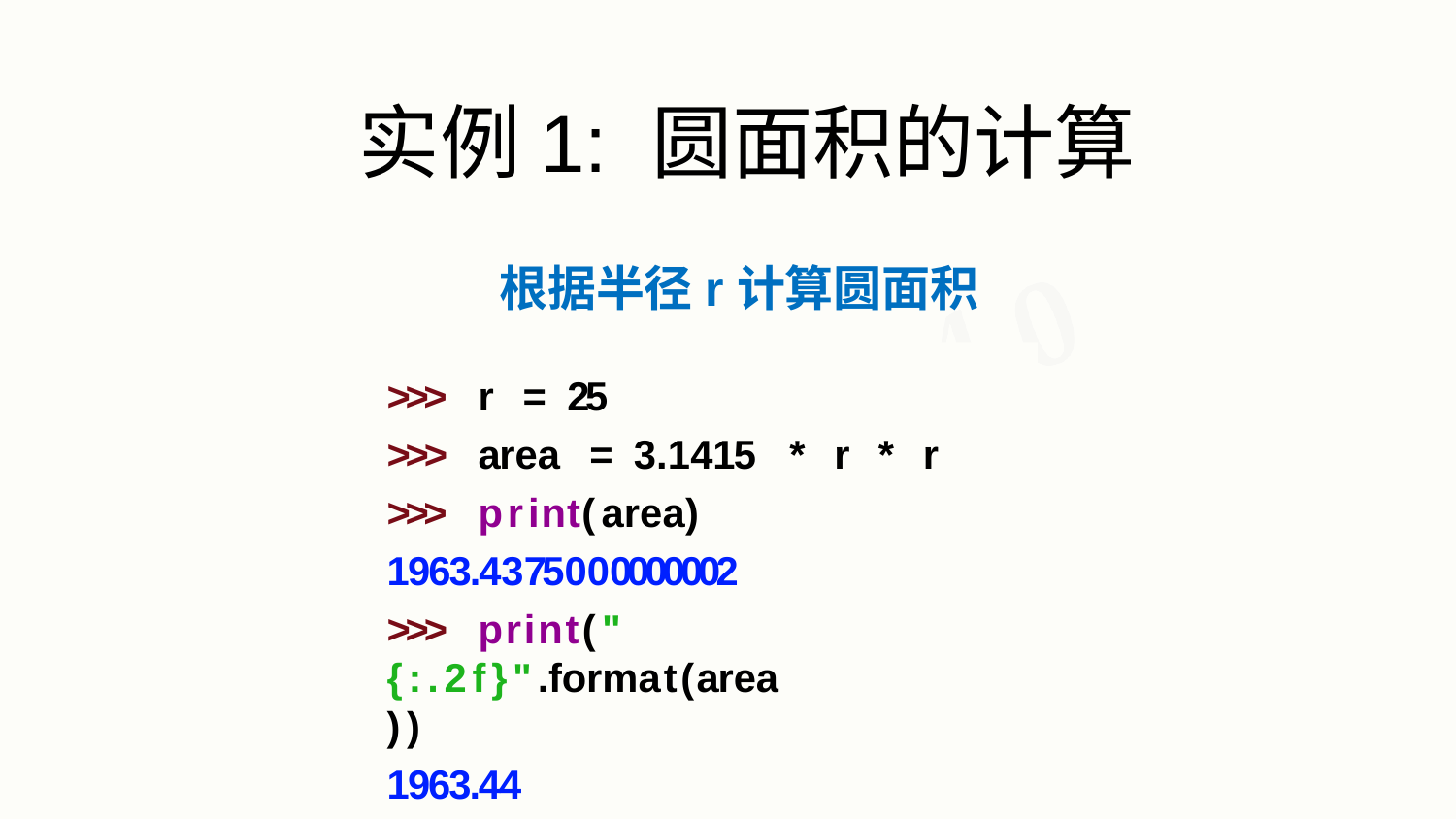

# 实例1: 圆面积的计算
根据半径r计算圆面积

>>>	r	=	25
>>>	area	=	3.1415	*	r	*	r
>>>	print(area) 1963.4375000000002
>>>	print(" {:.2f}".format(area))
1963.44
交互式